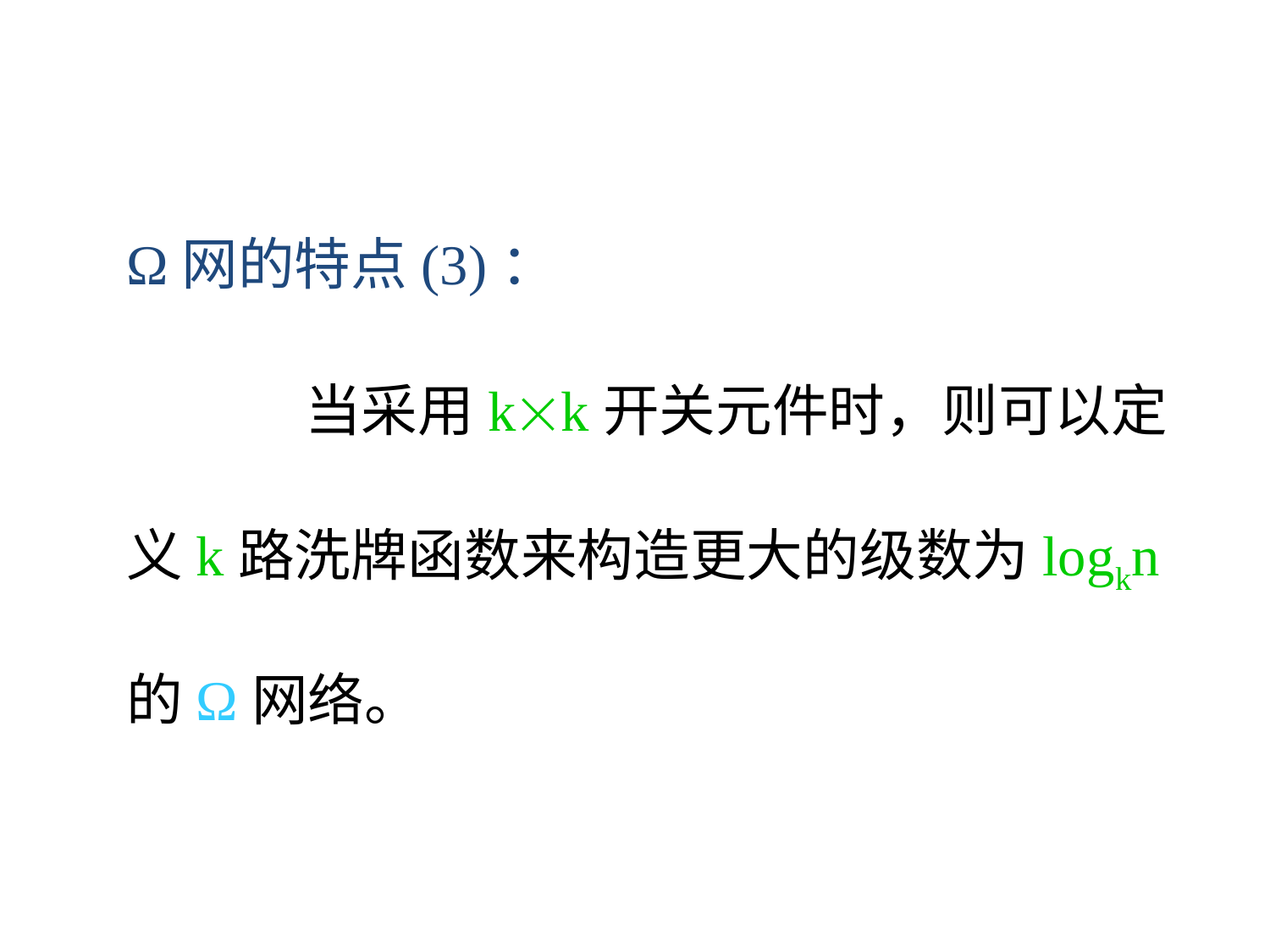

Ω网的特点(3)：
		   当采用k×k开关元件时，则可以定义k路洗牌函数来构造更大的级数为logkn的Ω网络。